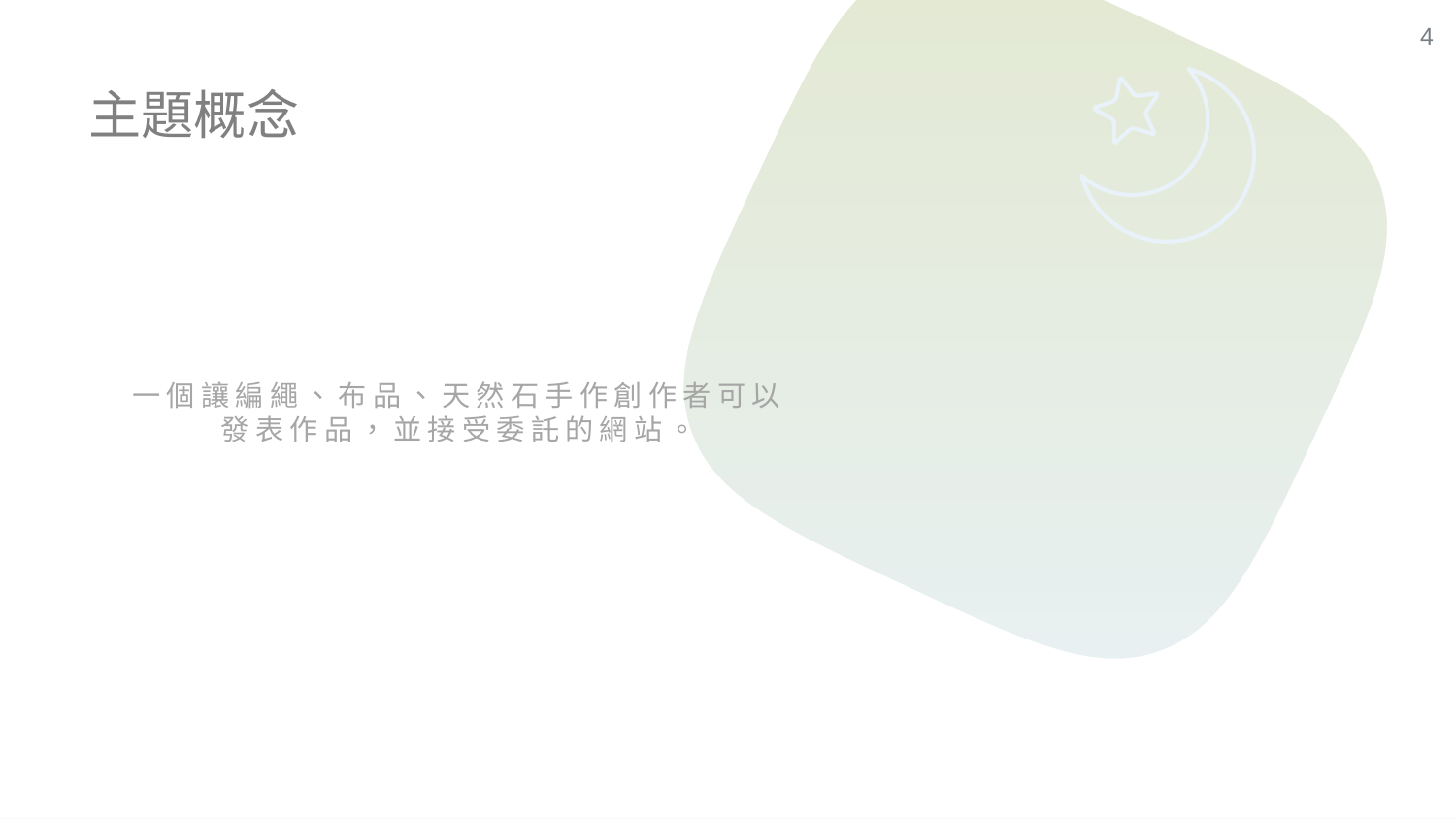

4

主題概念
一個讓編繩、布品、天然石手作創作者可以發表作品，並接受委託的網站。